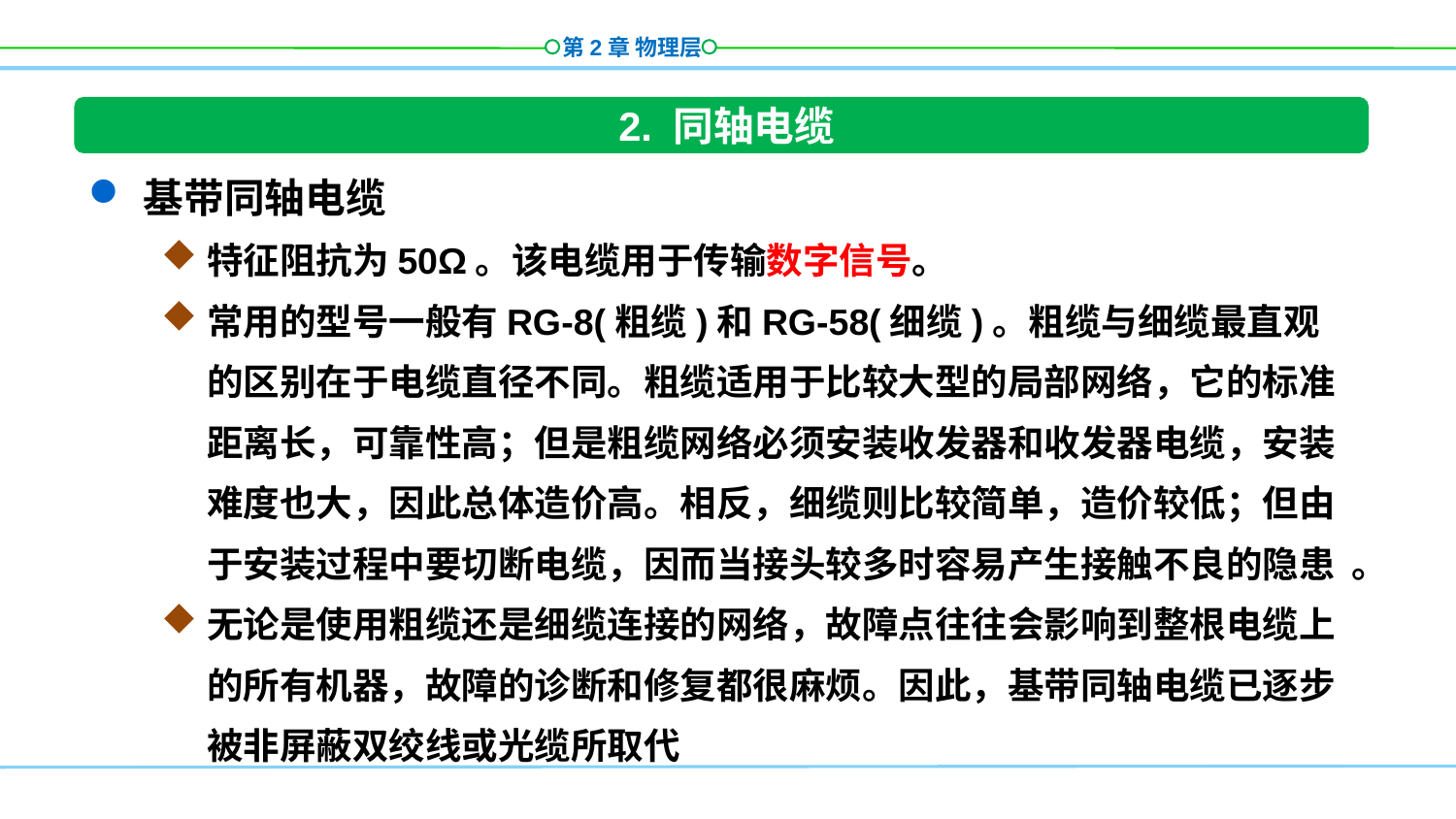

2. 同轴电缆
基带同轴电缆
特征阻抗为50Ω。该电缆用于传输数字信号。
常用的型号一般有RG-8(粗缆)和RG-58(细缆)。粗缆与细缆最直观的区别在于电缆直径不同。粗缆适用于比较大型的局部网络，它的标准距离长，可靠性高；但是粗缆网络必须安装收发器和收发器电缆，安装难度也大，因此总体造价高。相反，细缆则比较简单，造价较低；但由于安装过程中要切断电缆，因而当接头较多时容易产生接触不良的隐患  。
无论是使用粗缆还是细缆连接的网络，故障点往往会影响到整根电缆上的所有机器，故障的诊断和修复都很麻烦。因此，基带同轴电缆已逐步被非屏蔽双绞线或光缆所取代